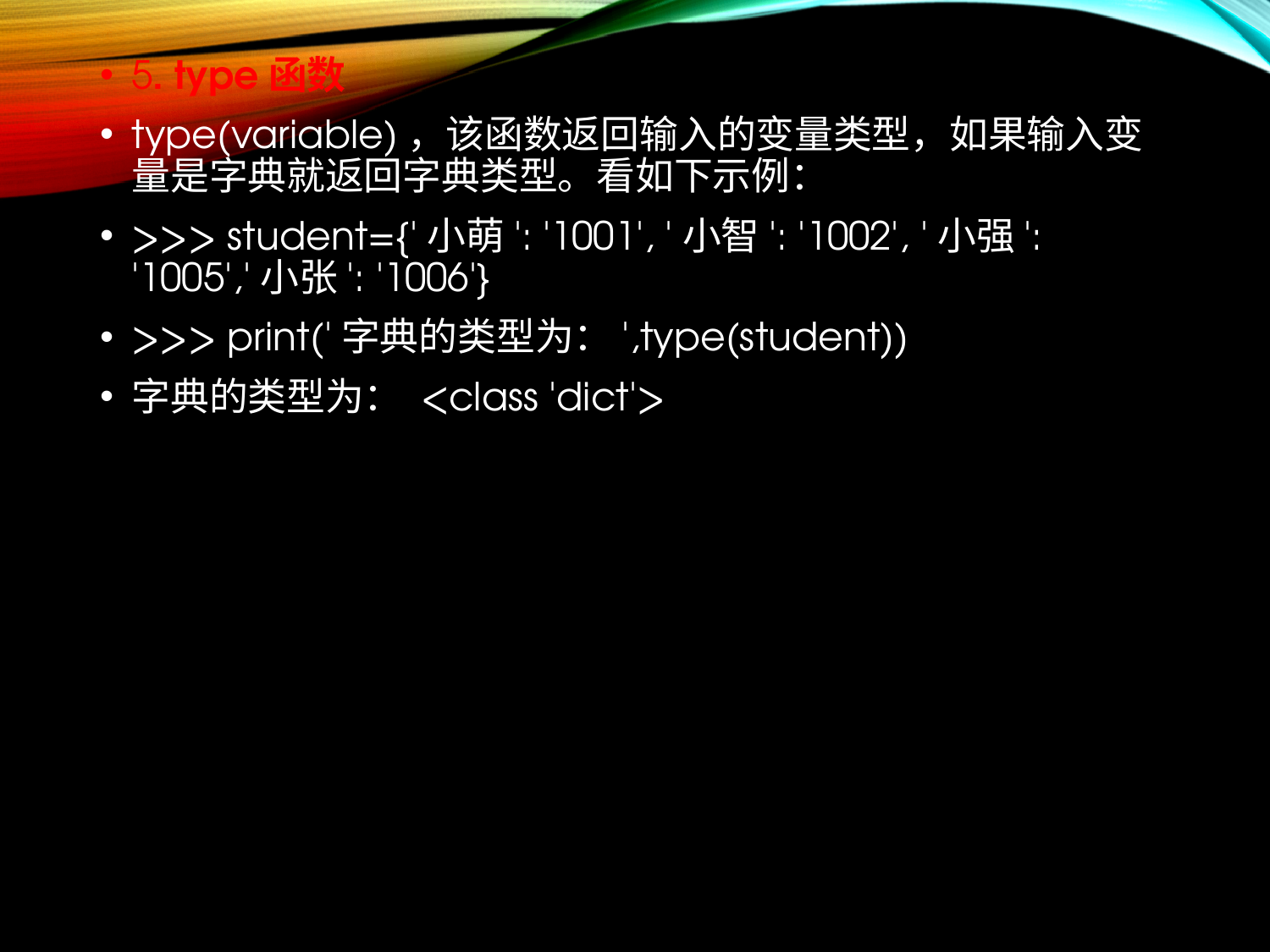

5. type函数
type(variable)，该函数返回输入的变量类型，如果输入变量是字典就返回字典类型。看如下示例：
>>> student={'小萌': '1001', '小智': '1002', '小强': '1005','小张': '1006'}
>>> print('字典的类型为：',type(student))
字典的类型为： <class 'dict'>